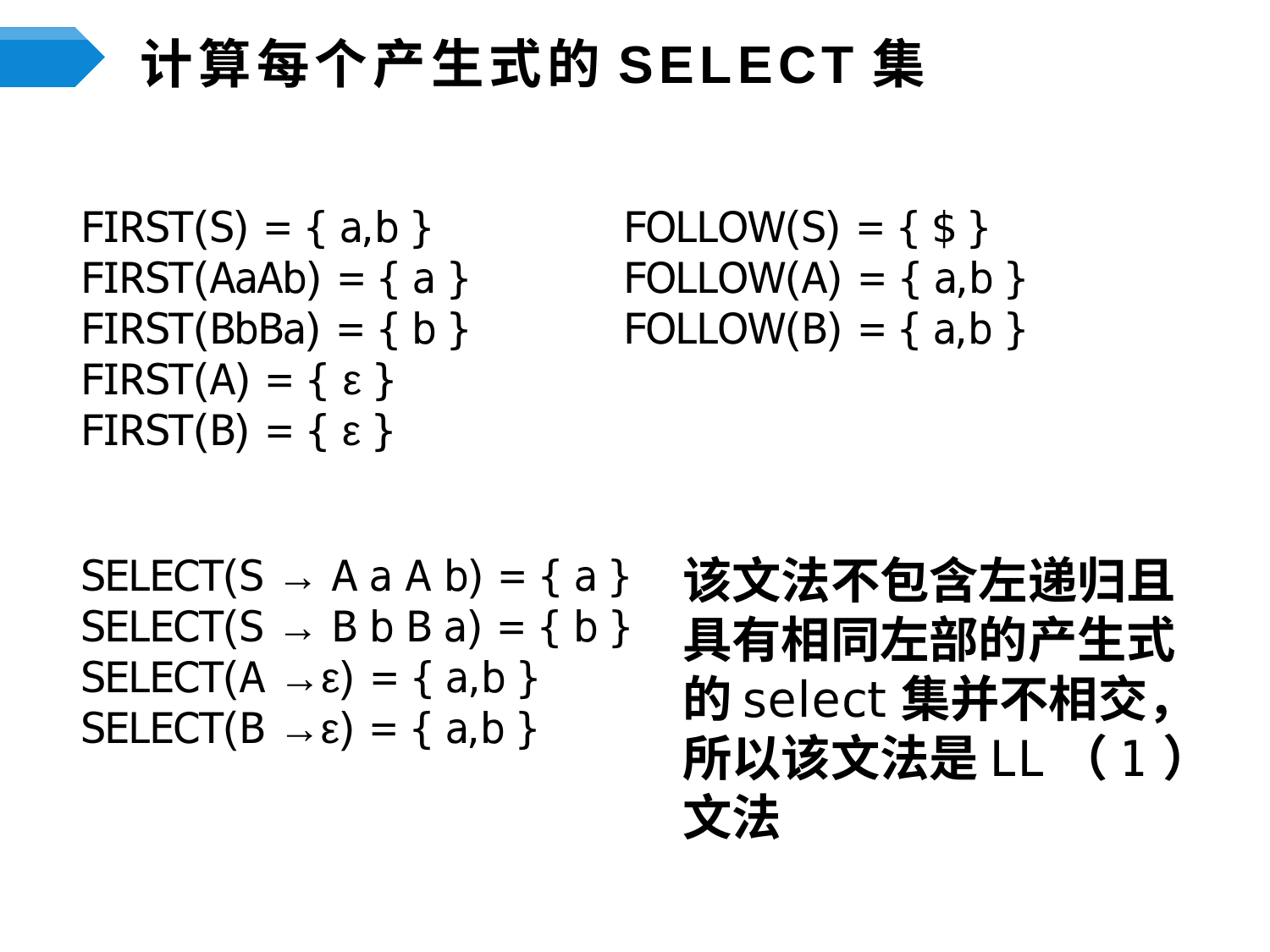

# 计算每个产生式的SELECT集
FIRST(S) = { a,b }
FIRST(AaAb) = { a }
FIRST(BbBa) = { b }
FIRST(A) = { ε }
FIRST(B) = { ε }

FOLLOW(S) = { $ }
FOLLOW(A) = { a,b }
FOLLOW(B) = { a,b }

SELECT(S → A a A b) = { a }
SELECT(S → B b B a) = { b }
SELECT(A →ε) = { a,b }
SELECT(B →ε) = { a,b }
该文法不包含左递归且具有相同左部的产生式的select集并不相交，所以该文法是LL（1）文法